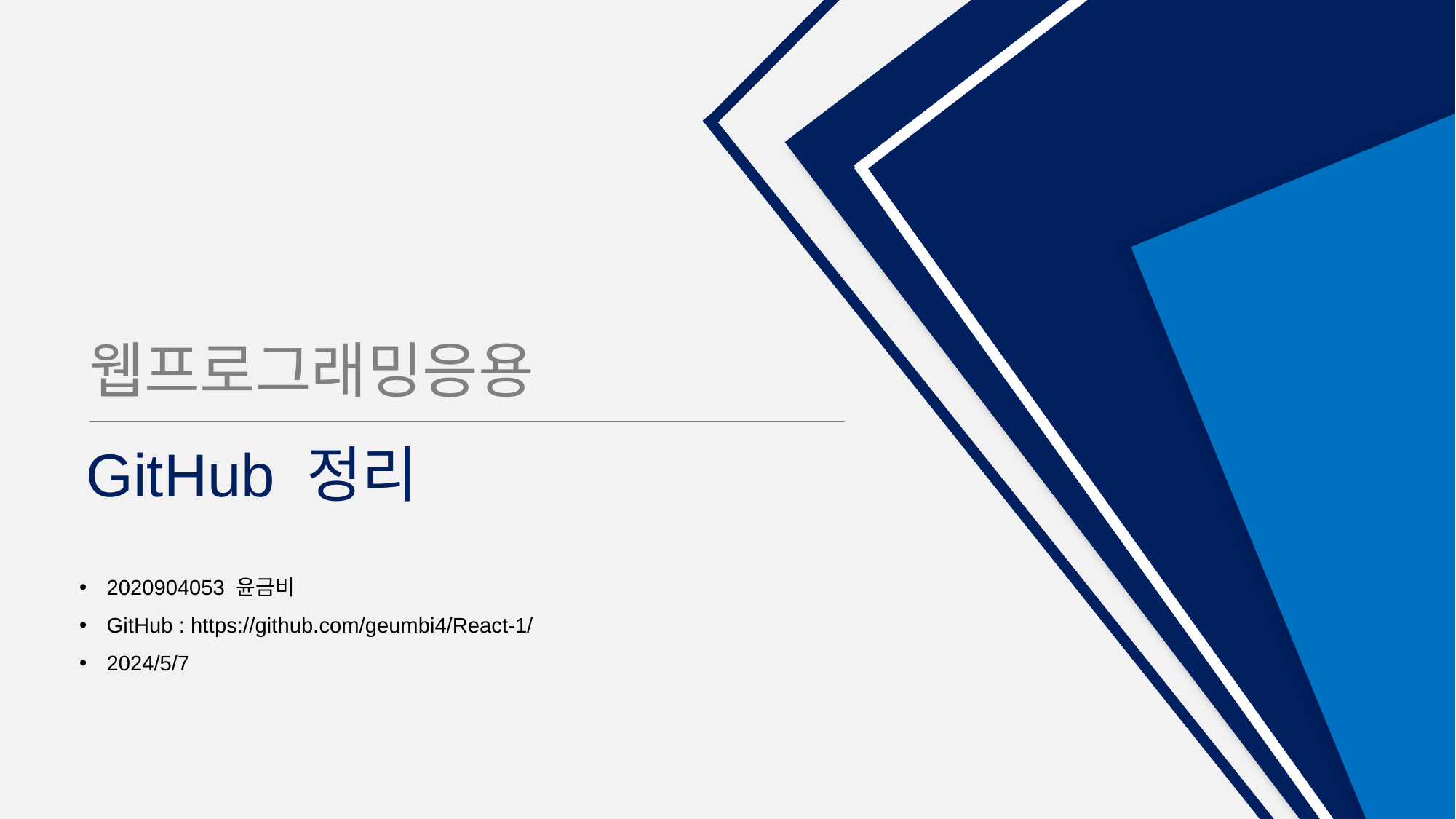

웹프로그래밍응용
GitHub 정리
2020904053 윤금비
GitHub : https://github.com/geumbi4/React-1/
2024/5/7